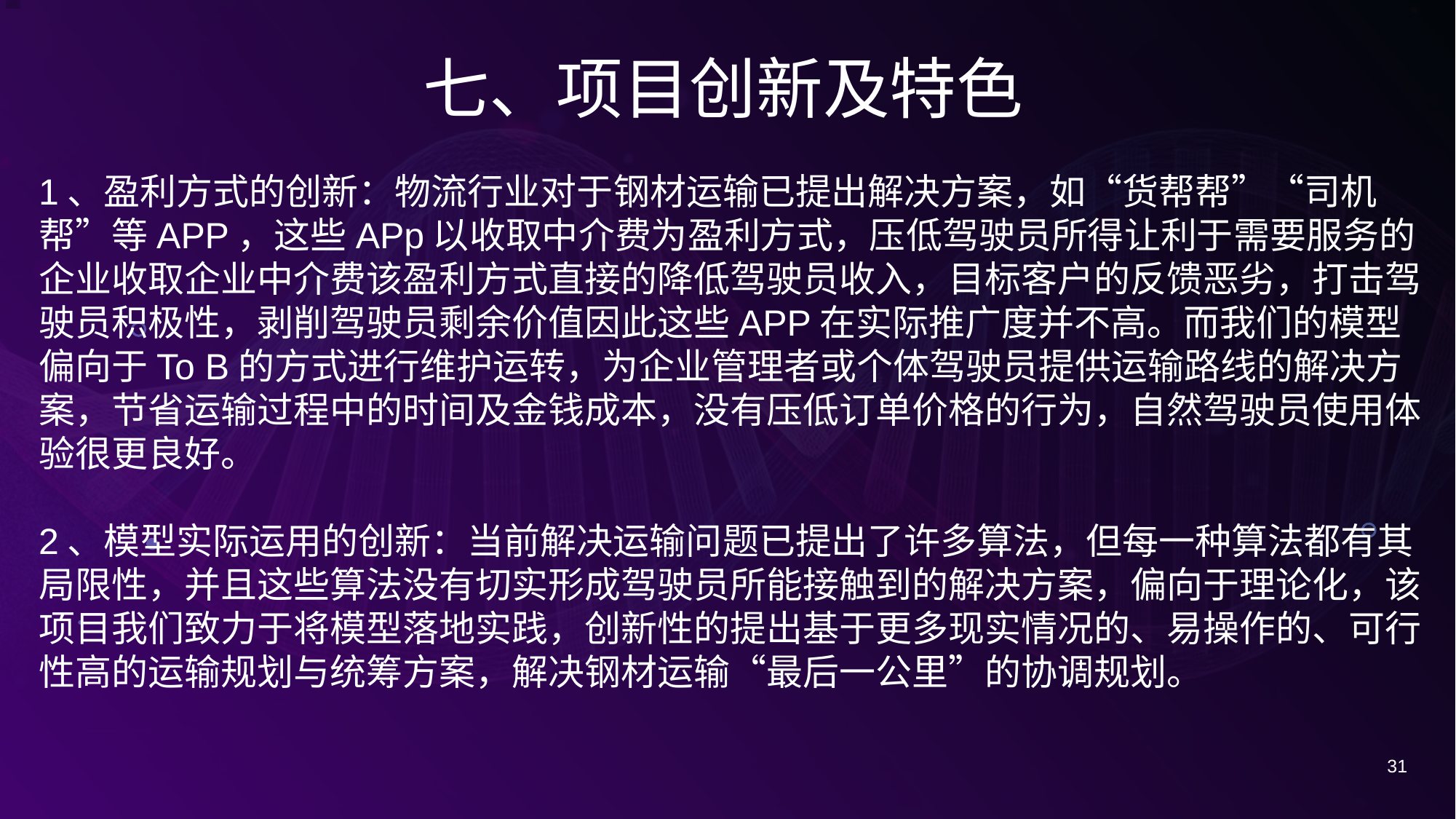

# 七、项目创新及特色
1、盈利方式的创新：物流行业对于钢材运输已提出解决方案，如“货帮帮”“司机帮”等APP，这些APp以收取中介费为盈利方式，压低驾驶员所得让利于需要服务的企业收取企业中介费该盈利方式直接的降低驾驶员收入，目标客户的反馈恶劣，打击驾驶员积极性，剥削驾驶员剩余价值因此这些APP在实际推广度并不高。而我们的模型偏向于To B的方式进行维护运转，为企业管理者或个体驾驶员提供运输路线的解决方案，节省运输过程中的时间及金钱成本，没有压低订单价格的行为，自然驾驶员使用体验很更良好。

2、模型实际运用的创新：当前解决运输问题已提出了许多算法，但每一种算法都有其局限性，并且这些算法没有切实形成驾驶员所能接触到的解决方案，偏向于理论化，该项目我们致力于将模型落地实践，创新性的提出基于更多现实情况的、易操作的、可行性高的运输规划与统筹方案，解决钢材运输“最后一公里”的协调规划。
31